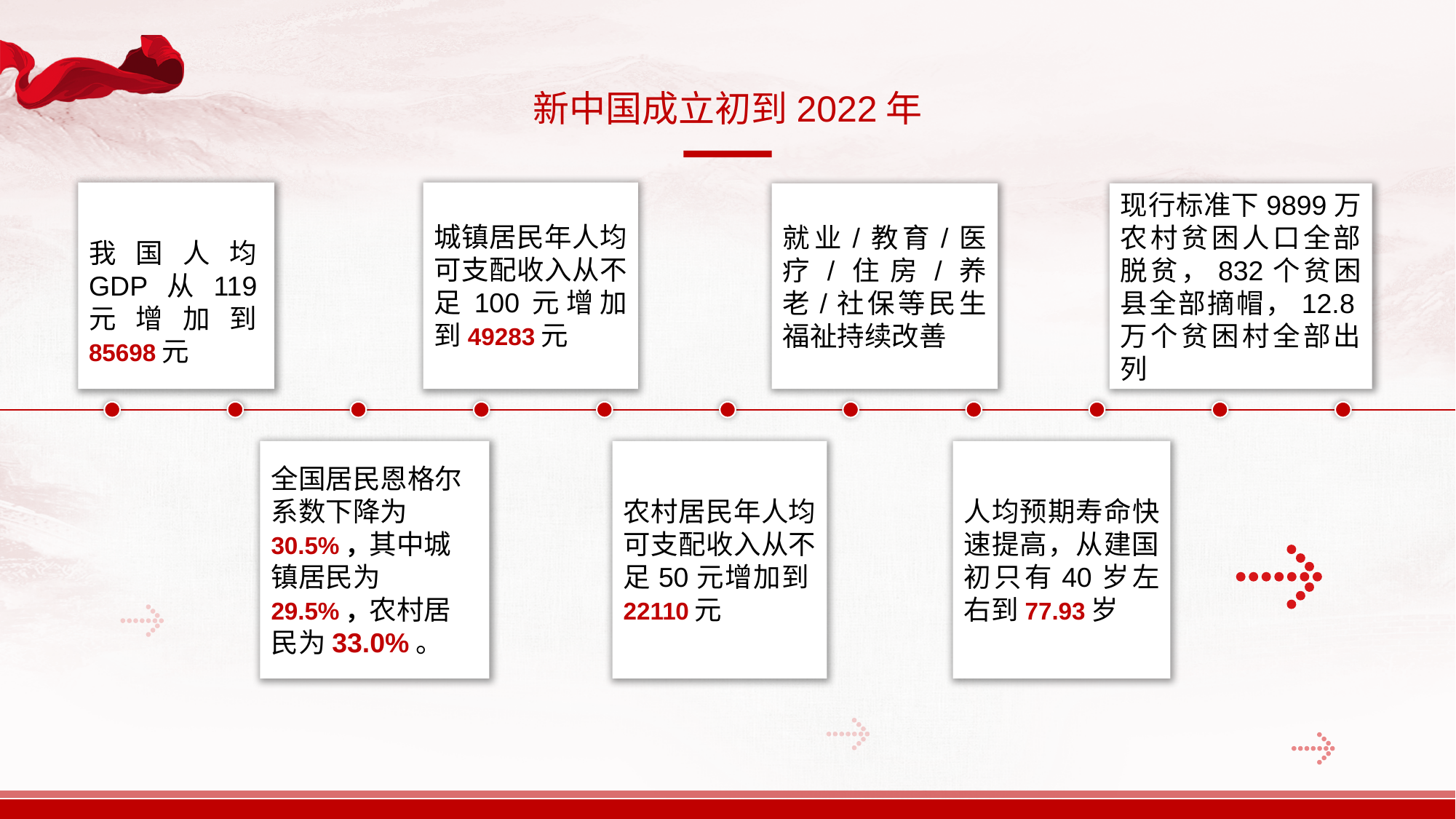

新中国成立初到2022年

城镇居民年人均可支配收入从不足100元增加到49283元
现行标准下9899万农村贫困人口全部脱贫，832个贫困县全部摘帽，12.8万个贫困村全部出列
就业/教育/医疗/住房/养老/社保等民生福祉持续改善
我国人均GDP从119元增加到85698元

全国居民恩格尔系数下降为30.5%，其中城镇居民为29.5%，农村居民为33.0%。
农村居民年人均可支配收入从不足50元增加到22110元
人均预期寿命快速提高，从建国初只有40岁左右到77.93岁